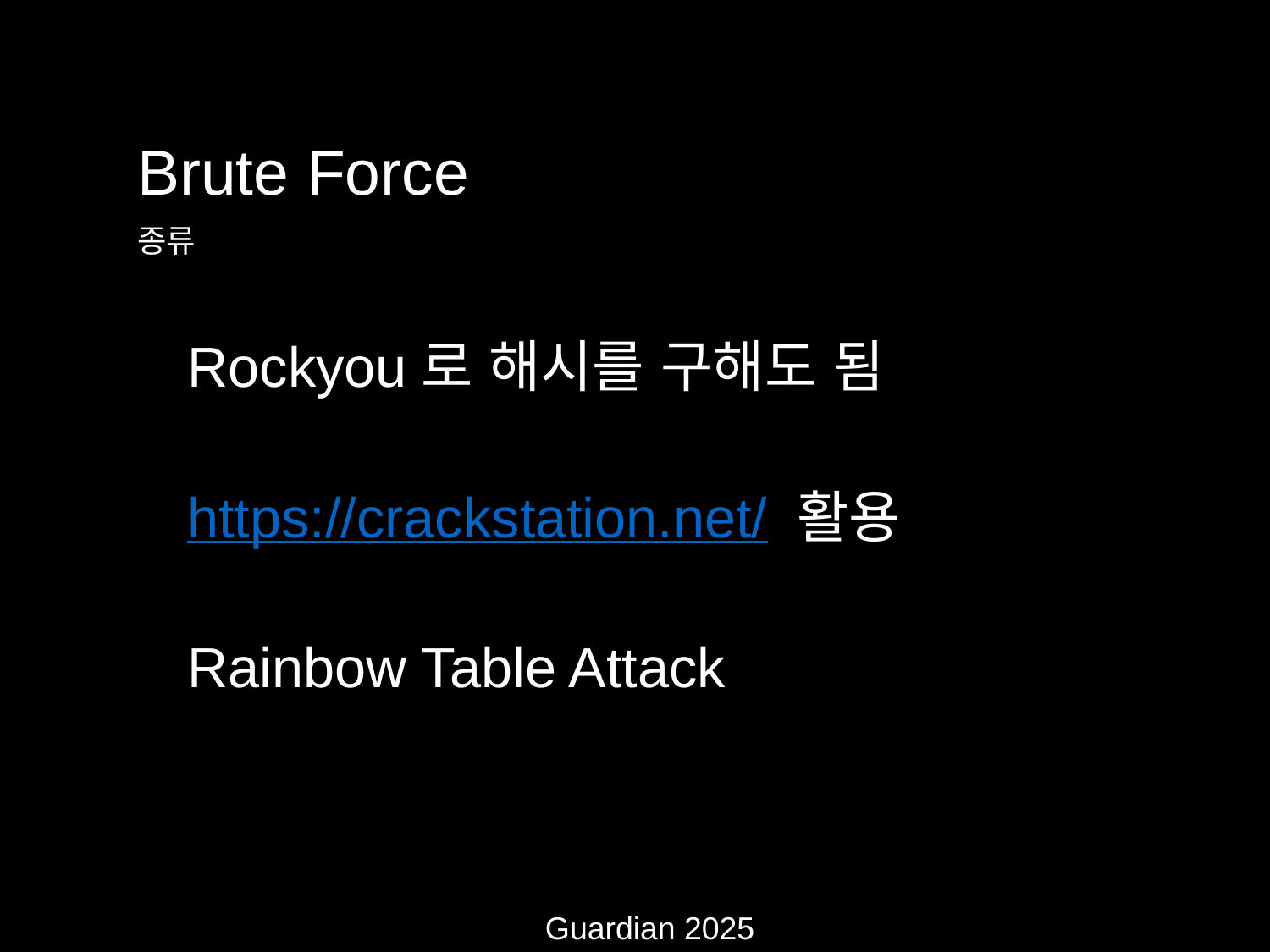

Brute Force
종류
Rockyou로 해시를 구해도 됨
https://crackstation.net/ 활용
Rainbow Table Attack